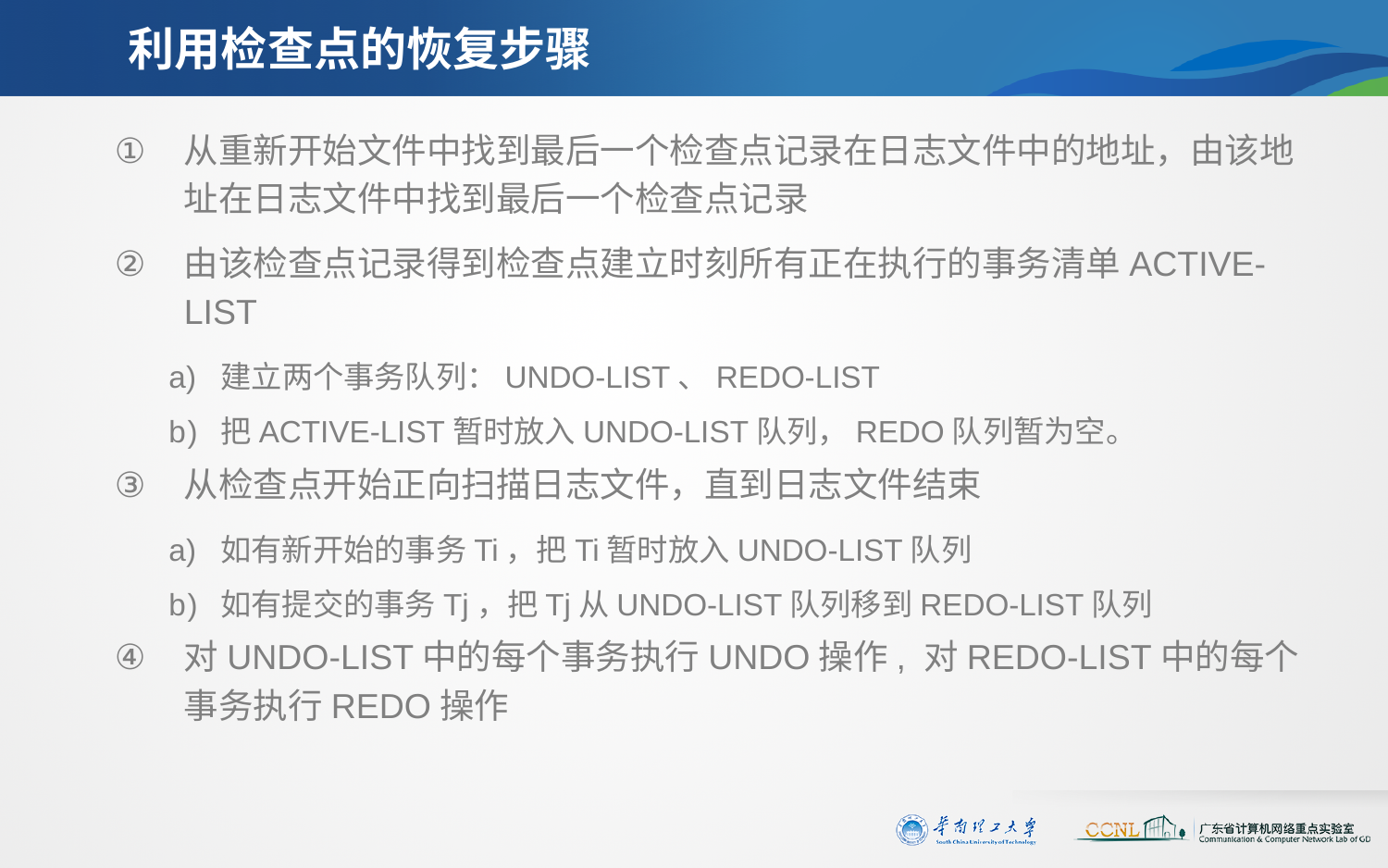

# 利用检查点的恢复步骤
从重新开始文件中找到最后一个检查点记录在日志文件中的地址，由该地址在日志文件中找到最后一个检查点记录
由该检查点记录得到检查点建立时刻所有正在执行的事务清单ACTIVE-LIST
建立两个事务队列：UNDO-LIST、REDO-LIST
把ACTIVE-LIST暂时放入UNDO-LIST队列，REDO队列暂为空。
从检查点开始正向扫描日志文件，直到日志文件结束
如有新开始的事务Ti，把Ti暂时放入UNDO-LIST队列
如有提交的事务Tj，把Tj从UNDO-LIST队列移到REDO-LIST队列
对UNDO-LIST中的每个事务执行UNDO操作, 对REDO-LIST中的每个事务执行REDO操作